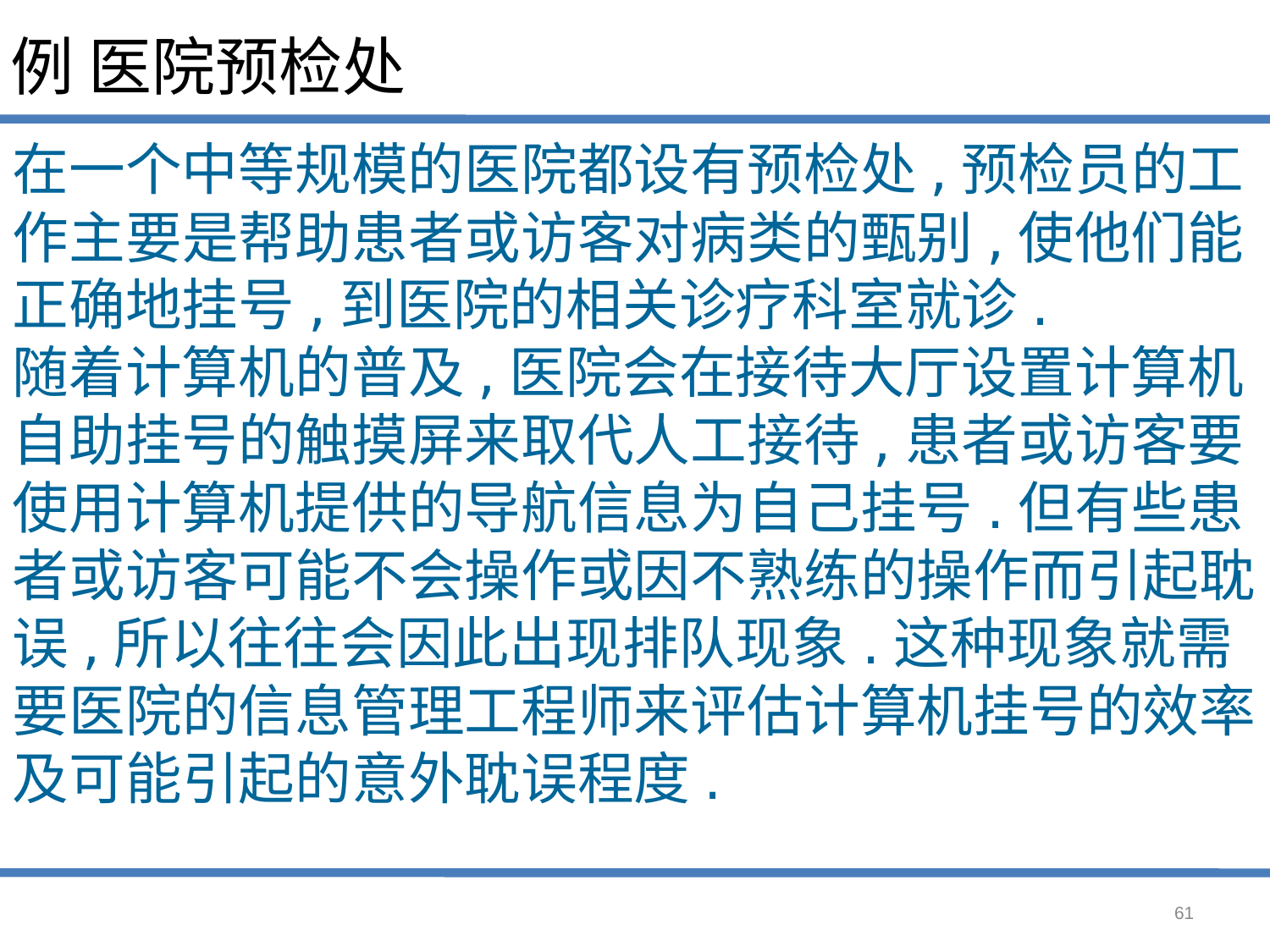

# 例 医院预检处
在一个中等规模的医院都设有预检处,预检员的工作主要是帮助患者或访客对病类的甄别,使他们能正确地挂号,到医院的相关诊疗科室就诊.
随着计算机的普及,医院会在接待大厅设置计算机自助挂号的触摸屏来取代人工接待,患者或访客要使用计算机提供的导航信息为自己挂号.但有些患者或访客可能不会操作或因不熟练的操作而引起耽误,所以往往会因此出现排队现象.这种现象就需要医院的信息管理工程师来评估计算机挂号的效率及可能引起的意外耽误程度.
61